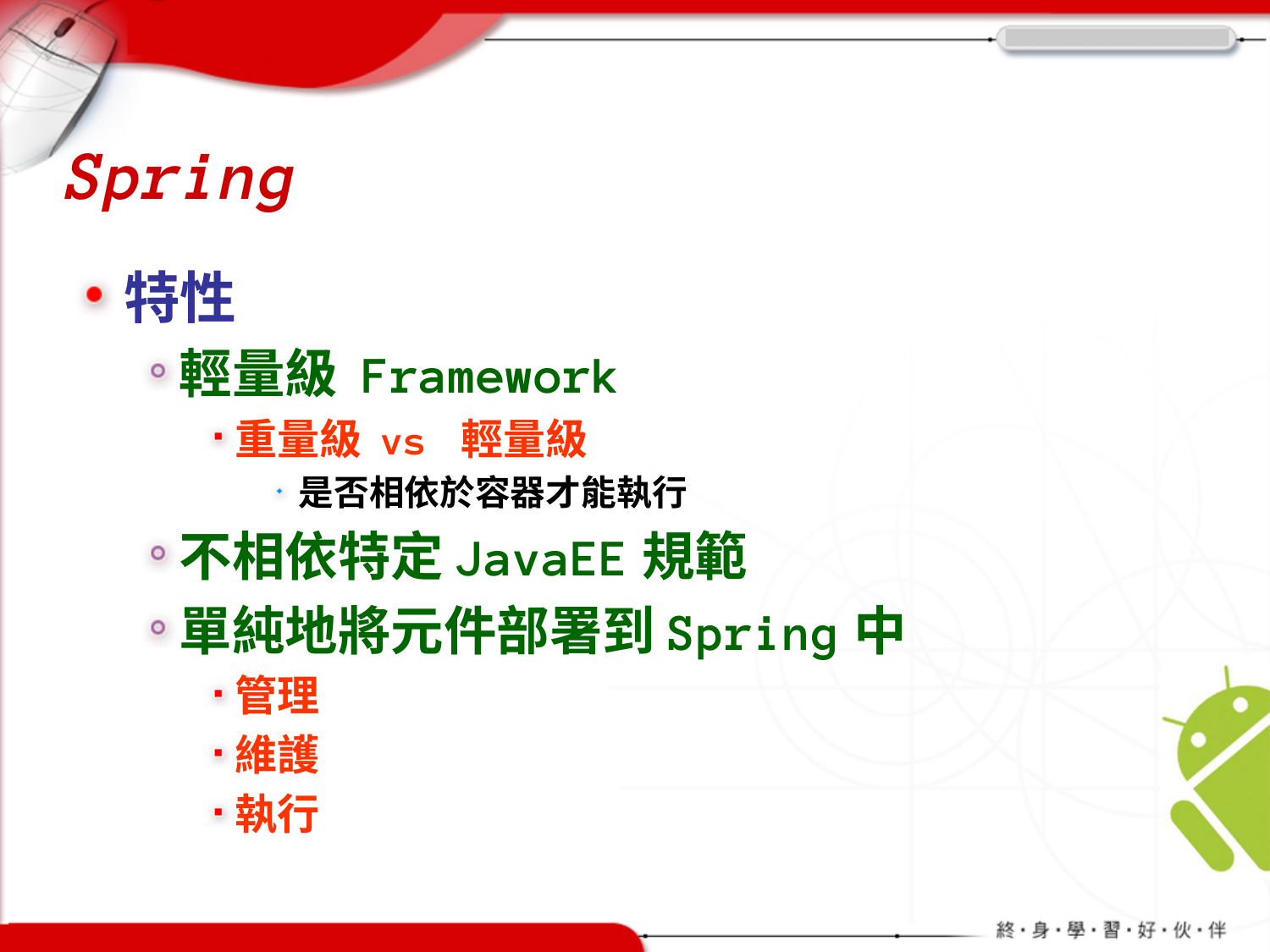

# Spring
特性
輕量級 Framework
重量級 vs 輕量級
是否相依於容器才能執行
不相依特定JavaEE規範
單純地將元件部署到Spring中
管理
維護
執行